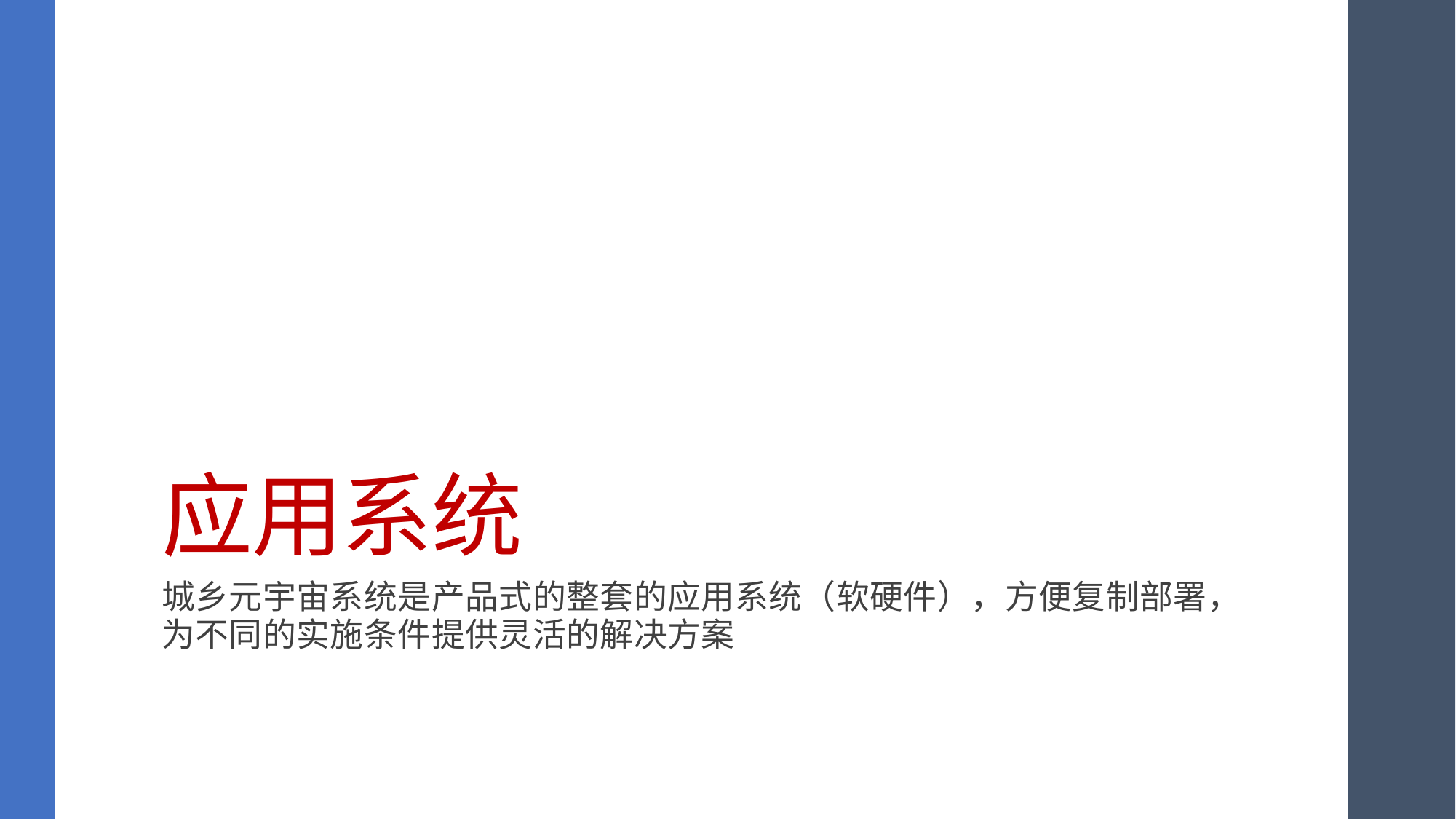

# 应用系统
城乡元宇宙系统是产品式的整套的应用系统（软硬件），方便复制部署，为不同的实施条件提供灵活的解决方案